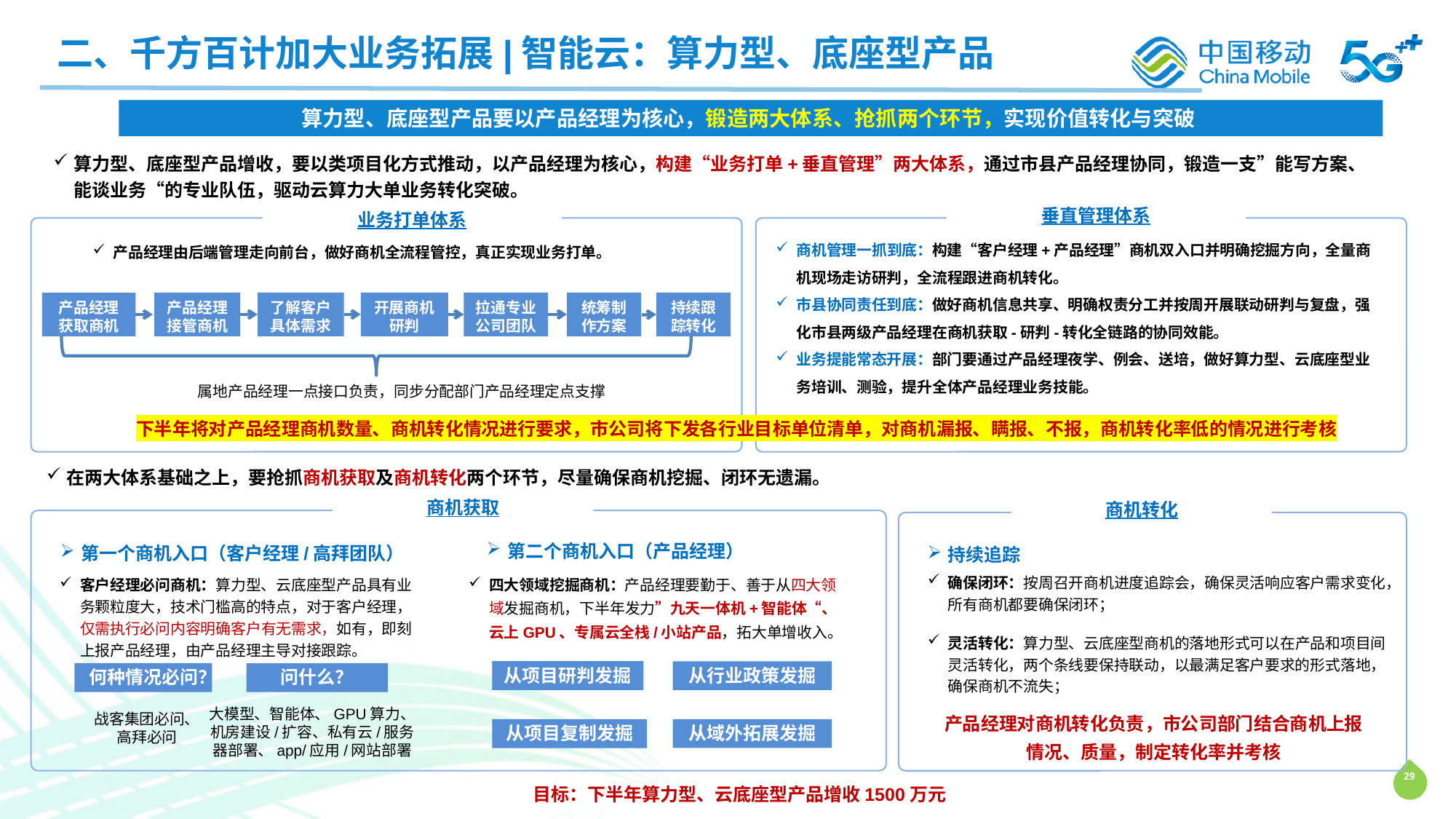

二、千方百计加大业务拓展|智能云：算力型、底座型产品

算力型、底座型产品要以产品经理为核心，锻造两大体系、抢抓两个环节，实现价值转化与突破
算力型、底座型产品增收，要以类项目化方式推动，以产品经理为核心，构建“业务打单+垂直管理”两大体系，通过市县产品经理协同，锻造一支”能写方案、能谈业务“的专业队伍，驱动云算力大单业务转化突破。
垂直管理体系
业务打单体系

商机管理一抓到底：构建“客户经理+产品经理”商机双入口并明确挖掘方向，全量商机现场走访研判，全流程跟进商机转化。
市县协同责任到底：做好商机信息共享、明确权责分工并按周开展联动研判与复盘，强化市县两级产品经理在商机获取-研判-转化全链路的协同效能。
业务提能常态开展：部门要通过产品经理夜学、例会、送培，做好算力型、云底座型业务培训、测验，提升全体产品经理业务技能。
产品经理由后端管理走向前台，做好商机全流程管控，真正实现业务打单。
产品经理接管商机
了解客户具体需求
开展商机研判
拉通专业公司团队
统筹制作方案
持续跟踪转化
产品经理获取商机
属地产品经理一点接口负责，同步分配部门产品经理定点支撑
下半年将对产品经理商机数量、商机转化情况进行要求，市公司将下发各行业目标单位清单，对商机漏报、瞒报、不报，商机转化率低的情况进行考核
在两大体系基础之上，要抢抓商机获取及商机转化两个环节，尽量确保商机挖掘、闭环无遗漏。
商机获取
商机转化

第二个商机入口（产品经理）
第一个商机入口（客户经理/高拜团队）
持续追踪
确保闭环：按周召开商机进度追踪会，确保灵活响应客户需求变化，所有商机都要确保闭环；
四大领域挖掘商机：产品经理要勤于、善于从四大领域发掘商机，下半年发力”九天一体机+智能体“、云上GPU、专属云全栈/小站产品，拓大单增收入。
客户经理必问商机：算力型、云底座型产品具有业务颗粒度大，技术门槛高的特点，对于客户经理，仅需执行必问内容明确客户有无需求，如有，即刻上报产品经理，由产品经理主导对接跟踪。
灵活转化：算力型、云底座型商机的落地形式可以在产品和项目间灵活转化，两个条线要保持联动，以最满足客户要求的形式落地，确保商机不流失；
从项目研判发掘
从行业政策发掘
何种情况必问？
问什么？
大模型、智能体、GPU算力、机房建设/扩容、私有云/服务器部署、app/应用/网站部署
产品经理对商机转化负责，市公司部门结合商机上报情况、质量，制定转化率并考核
战客集团必问、
高拜必问
从项目复制发掘
从域外拓展发掘
目标：下半年算力型、云底座型产品增收1500万元